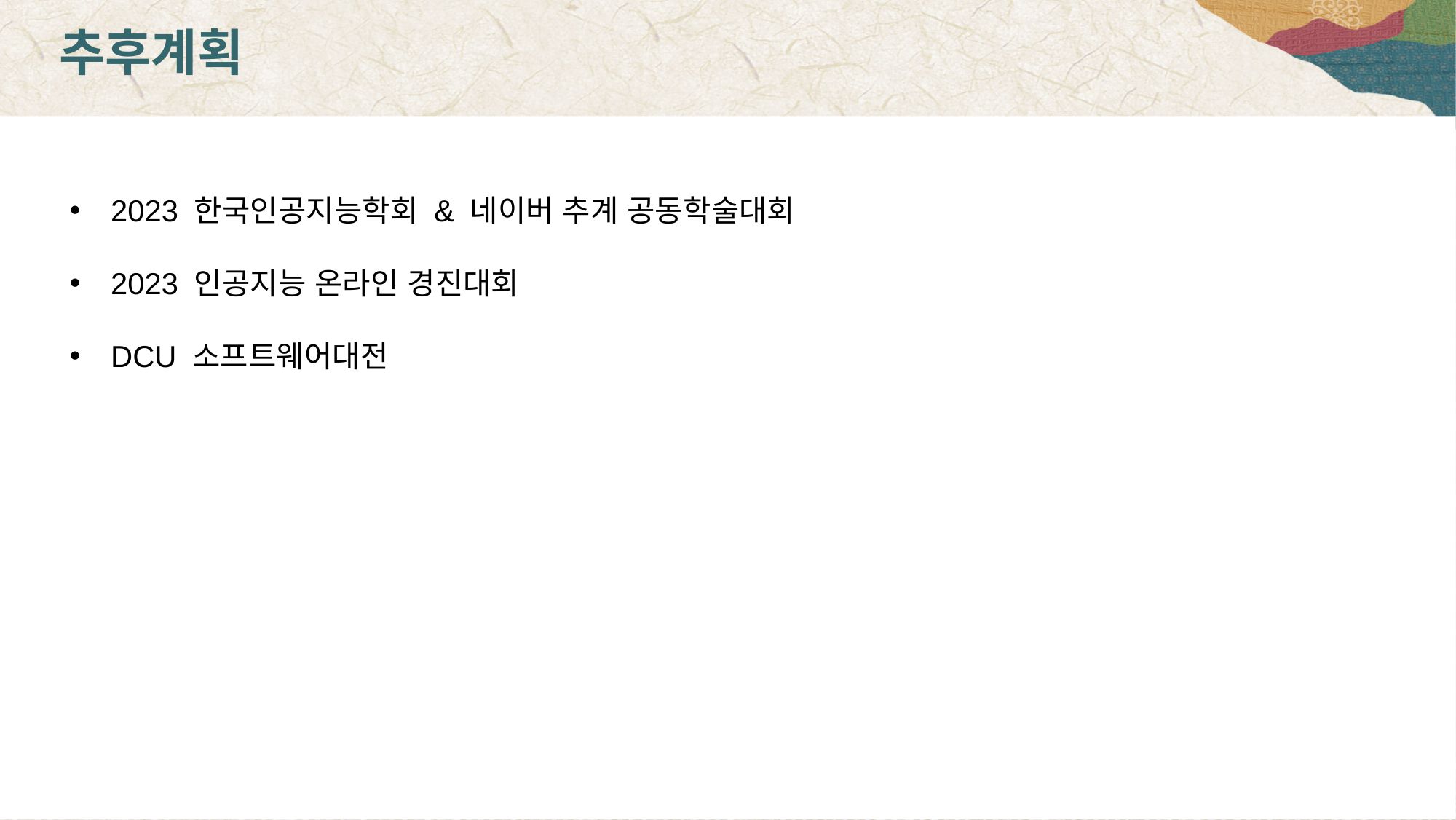

추후계획

2023 한국인공지능학회 & 네이버 추계 공동학술대회

2023 인공지능 온라인 경진대회

DCU 소프트웨어대전
Bizforms
www.bizforms.co.kr